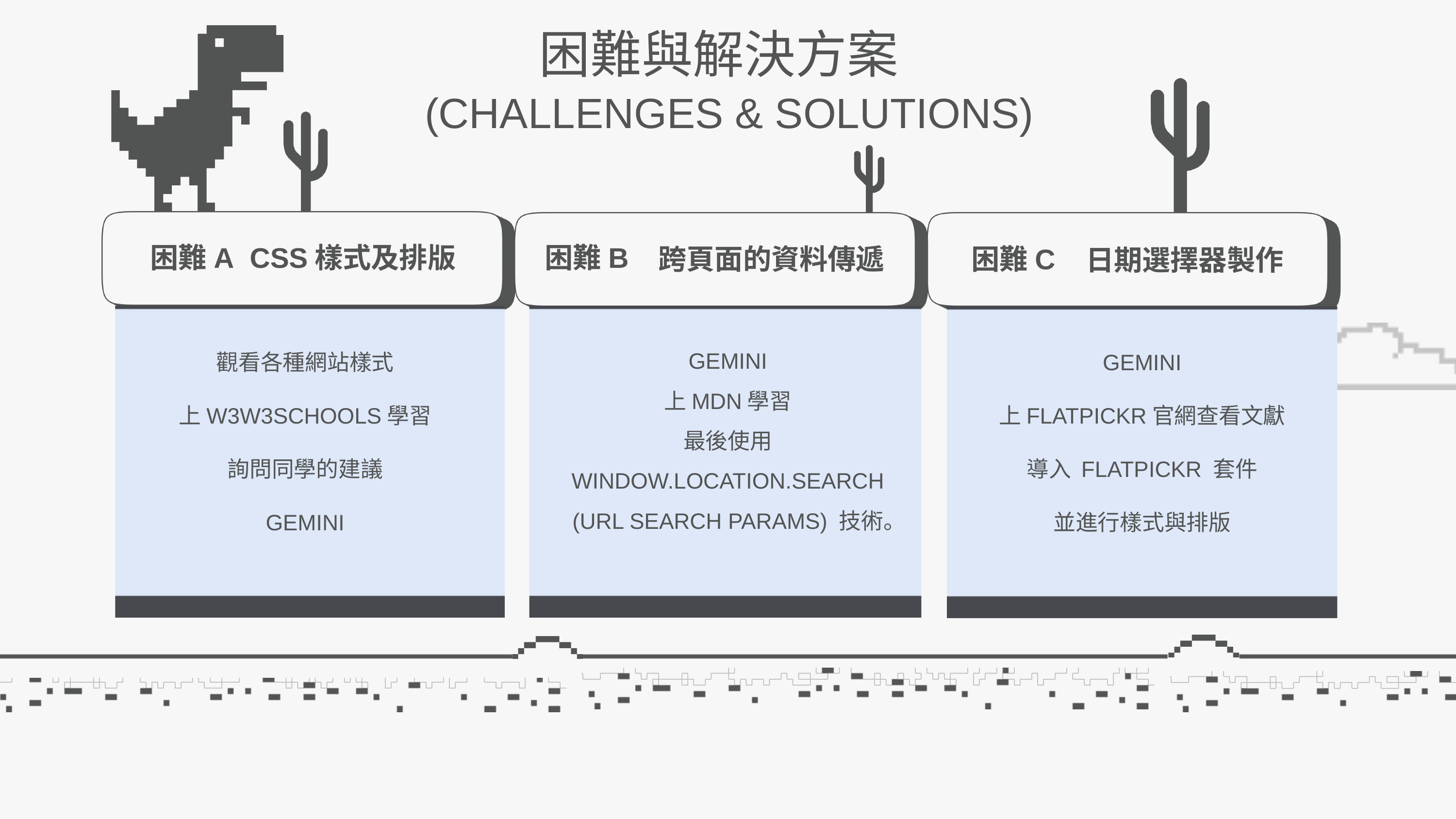

困難與解決方案

(CHALLENGES & SOLUTIONS)

困難A  CSS樣式及排版
困難B
跨頁面的資料傳遞
困難C
日期選擇器製作

GEMINI
上FLATPICKR官網查看文獻
導入 FLATPICKR 套件
並進行樣式與排版

GEMINI
上MDN學習
最後使用 WINDOW.LOCATION.SEARCH (URL SEARCH PARAMS) 技術。
觀看各種網站樣式

上W3W3SCHOOLS學習

詢問同學的建議

GEMINI